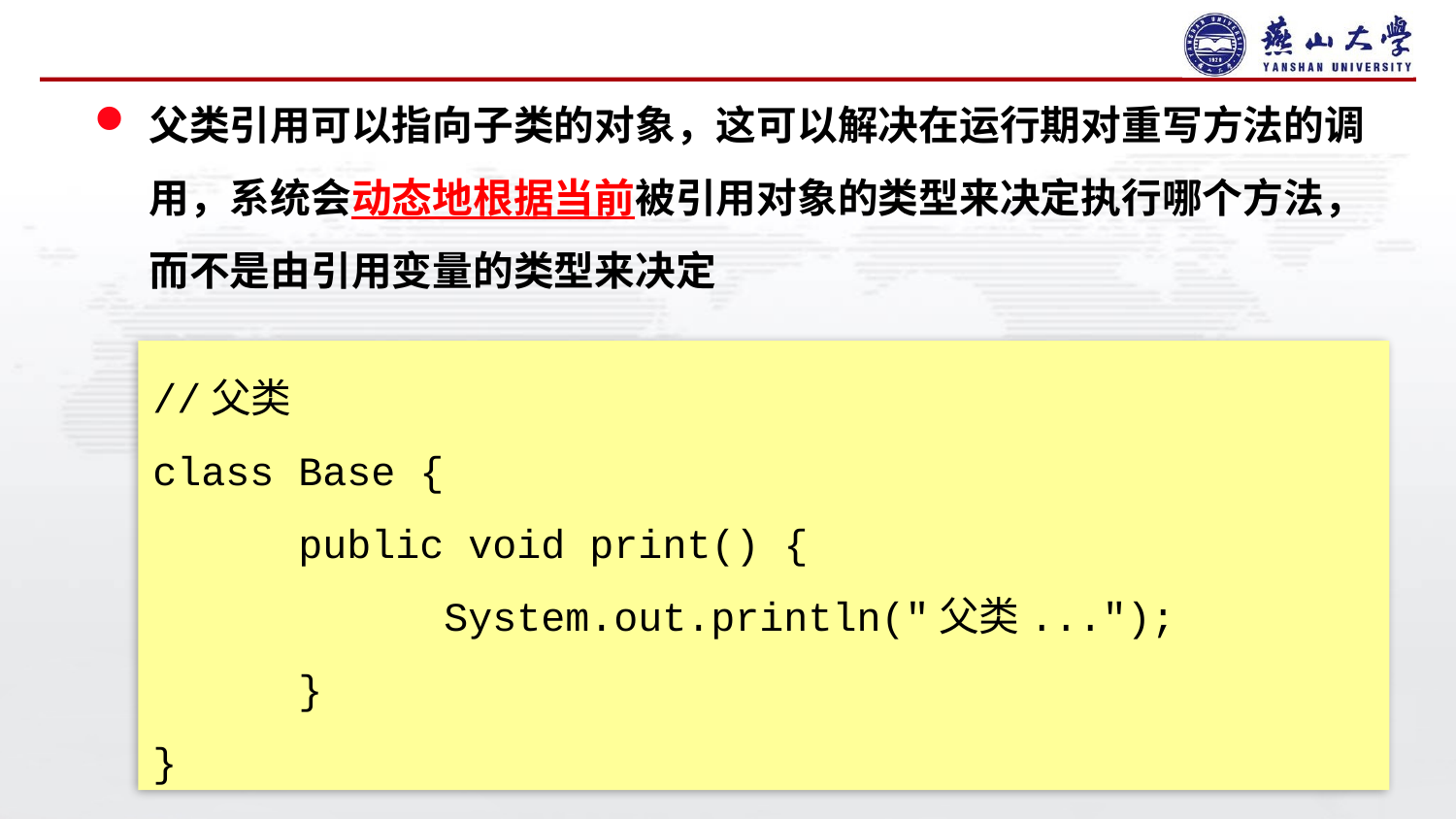

#
父类引用可以指向子类的对象，这可以解决在运行期对重写方法的调用，系统会动态地根据当前被引用对象的类型来决定执行哪个方法，而不是由引用变量的类型来决定

//父类
class Base {
	public void print() {
		System.out.println("父类...");
	}
}